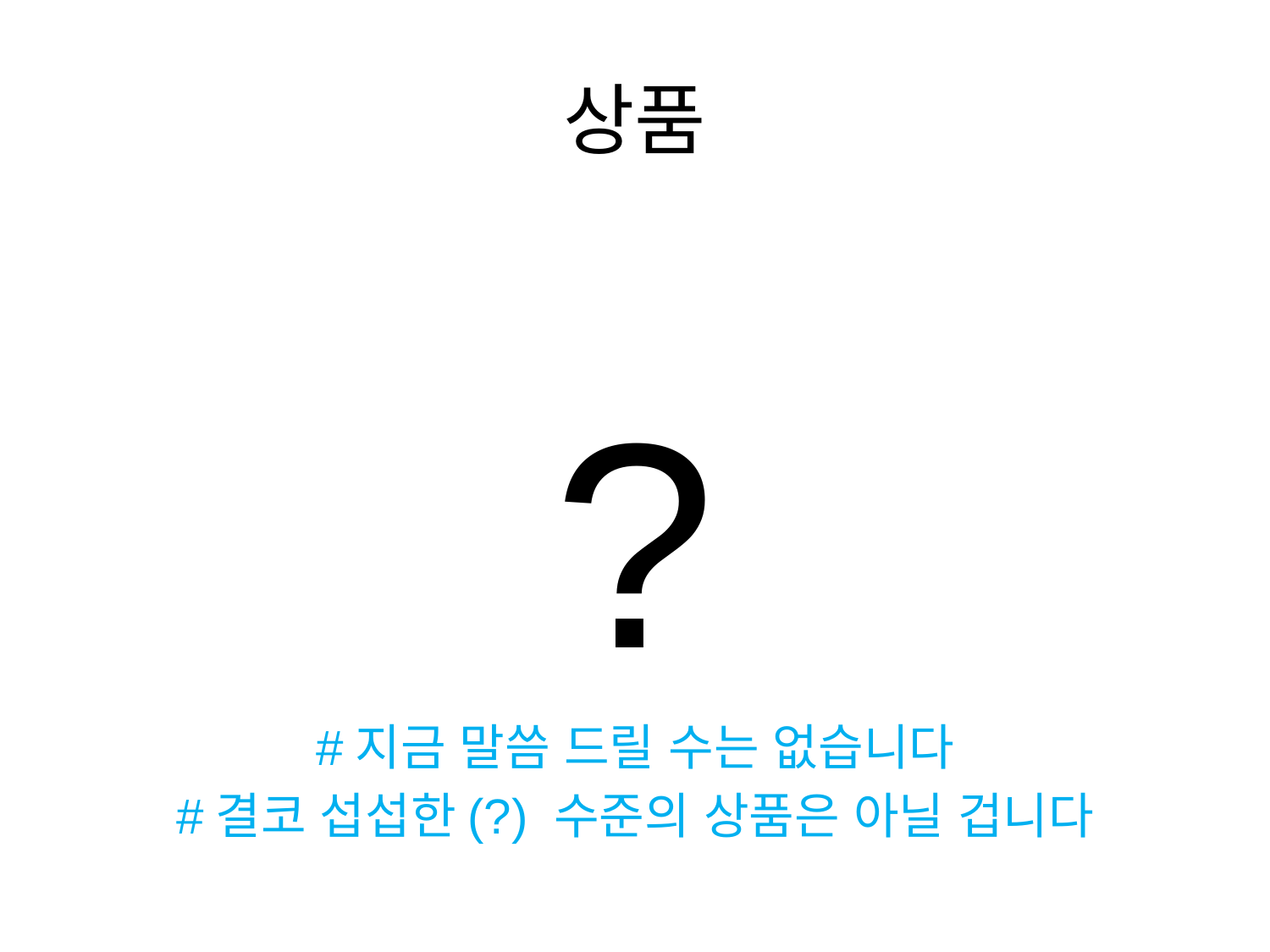

# 상품

?
#지금 말씀 드릴 수는 없습니다
#결코 섭섭한(?) 수준의 상품은 아닐 겁니다